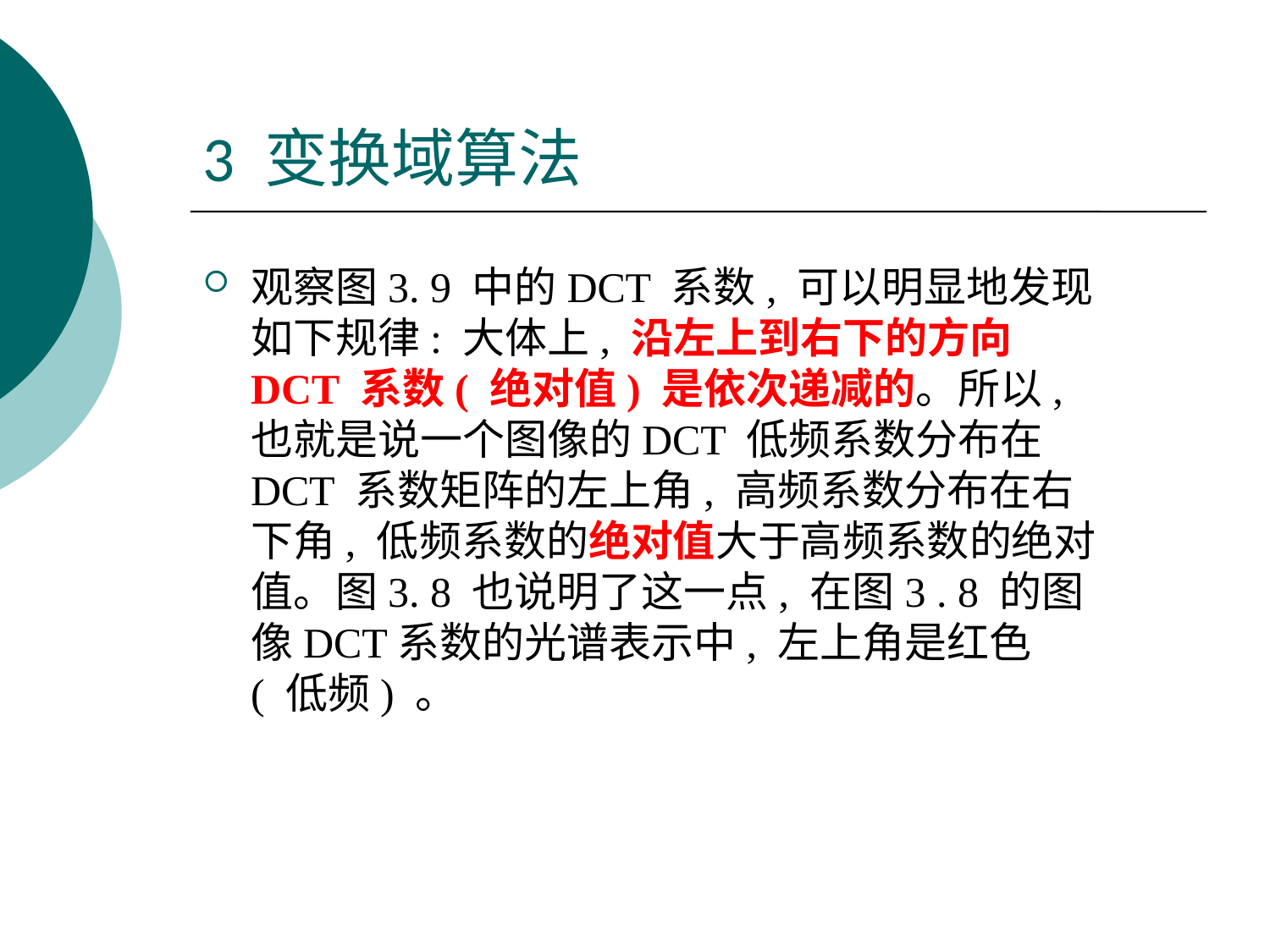

# 3 变换域算法
观察图3. 9 中的DCT 系数, 可以明显地发现如下规律: 大体上, 沿左上到右下的方向DCT 系数( 绝对值) 是依次递减的。所以, 也就是说一个图像的DCT 低频系数分布在DCT 系数矩阵的左上角, 高频系数分布在右下角, 低频系数的绝对值大于高频系数的绝对值。图3. 8 也说明了这一点, 在图3 . 8 的图像DCT系数的光谱表示中, 左上角是红色( 低频) 。